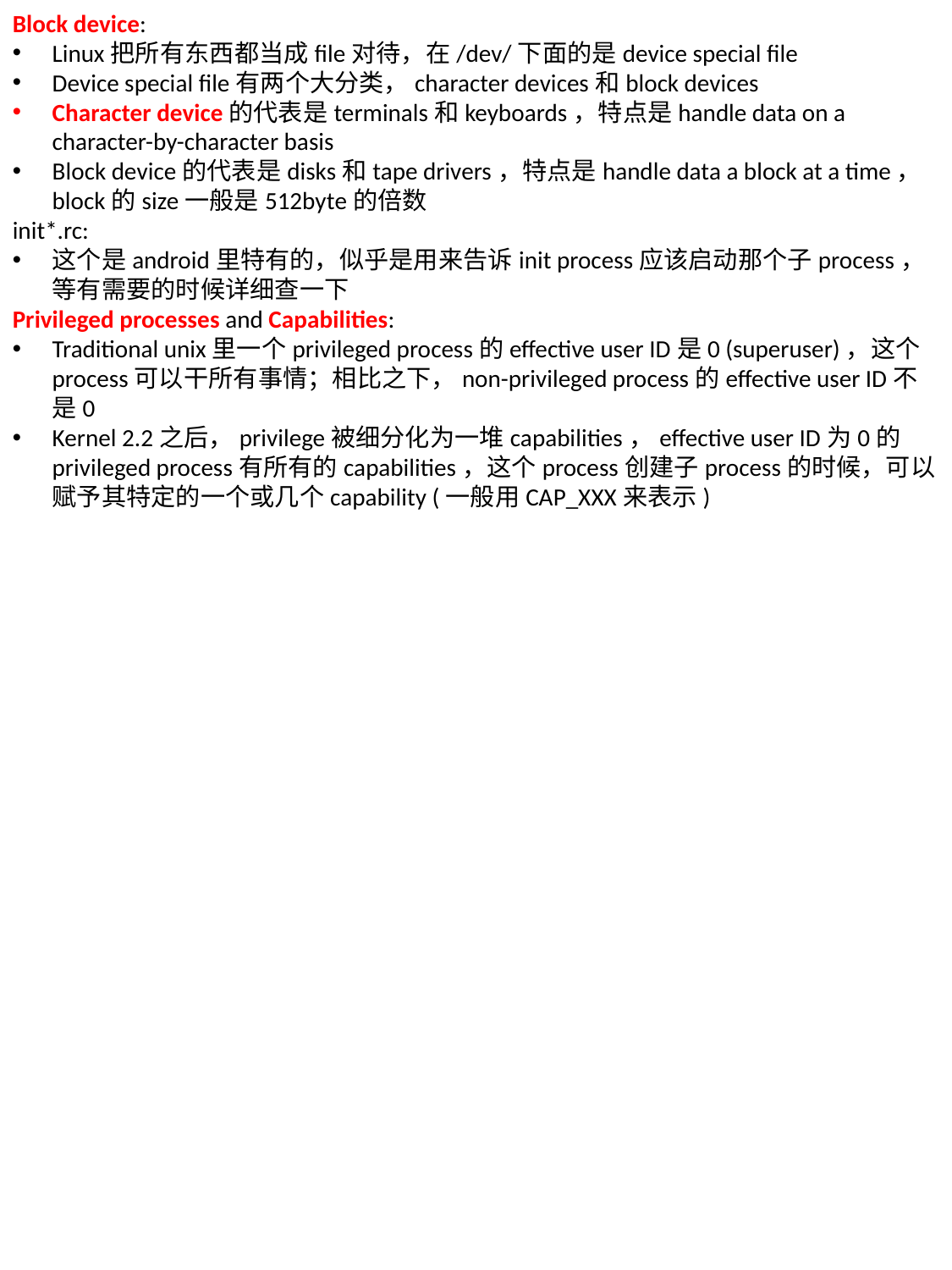

Block device:
Linux把所有东西都当成file对待，在/dev/下面的是device special file
Device special file有两个大分类，character devices和block devices
Character device的代表是terminals和keyboards，特点是handle data on a character-by-character basis
Block device的代表是disks和tape drivers，特点是handle data a block at a time，block的size一般是512byte的倍数
init*.rc:
这个是android里特有的，似乎是用来告诉init process应该启动那个子process，等有需要的时候详细查一下
Privileged processes and Capabilities:
Traditional unix里一个privileged process的effective user ID是0 (superuser)，这个process可以干所有事情；相比之下，non-privileged process的effective user ID不是0
Kernel 2.2之后，privilege被细分化为一堆capabilities，effective user ID为0的privileged process有所有的capabilities，这个process创建子process的时候，可以赋予其特定的一个或几个capability (一般用CAP_XXX来表示)